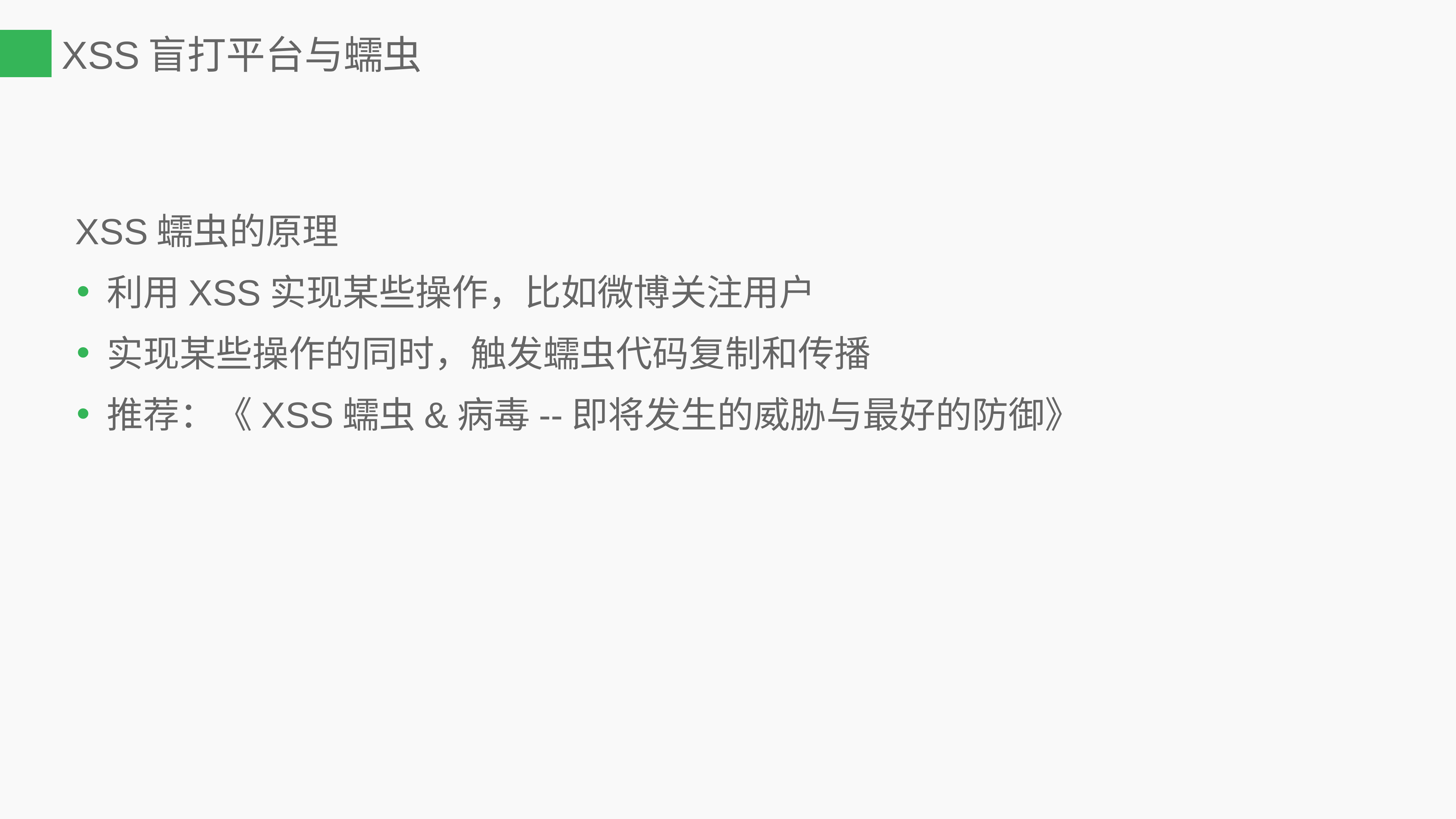

# XSS盲打平台与蠕虫
 XSS蠕虫的原理
利用XSS实现某些操作，比如微博关注用户
实现某些操作的同时，触发蠕虫代码复制和传播
推荐：《XSS蠕虫&病毒--即将发生的威胁与最好的防御》